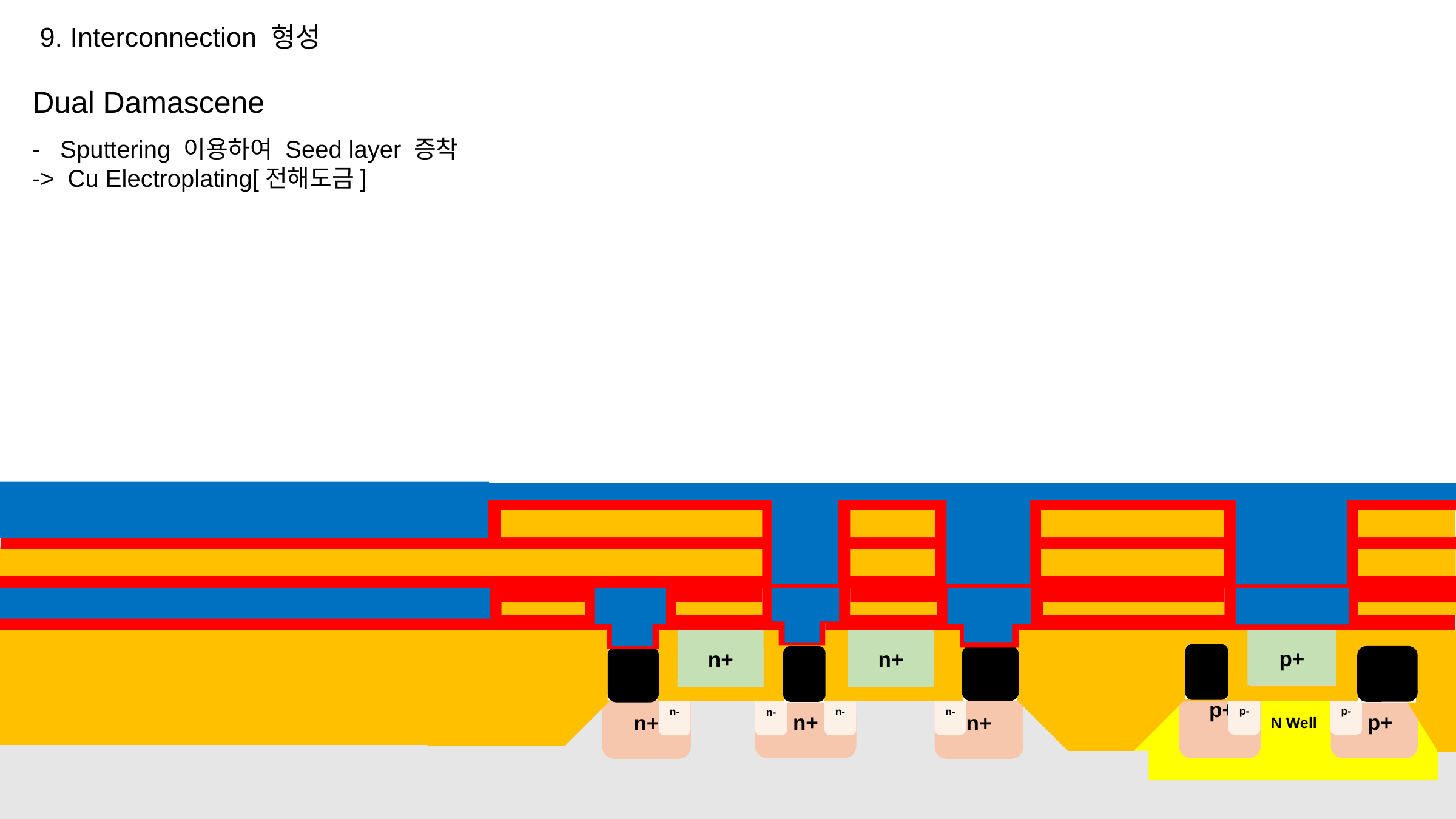

9. Interconnection 형성
Dual Damascene

-   Sputtering 이용하여 Seed layer 증착
->  Cu Electroplating[전해도금]

v
v

n+
n+
p+
p+

p+

n+
n+

   p+
  p+
n+

n+
n+

p-
p-
n-
n-
n-
n-
          N Well